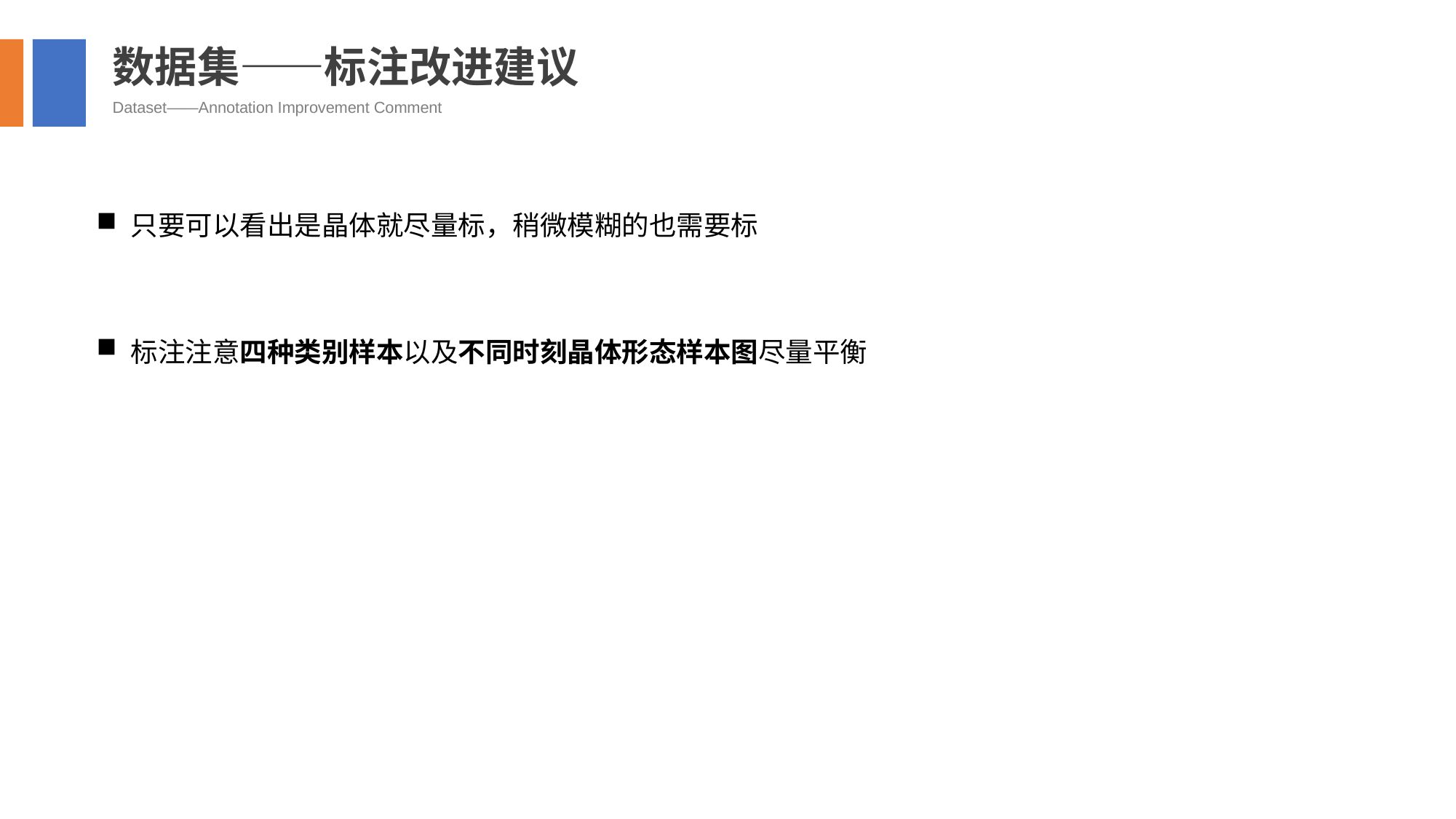

数据集——标注改进建议
Dataset——Annotation Improvement Comment

只要可以看出是晶体就尽量标，稍微模糊的也需要标
标注注意四种类别样本以及不同时刻晶体形态样本图尽量平衡